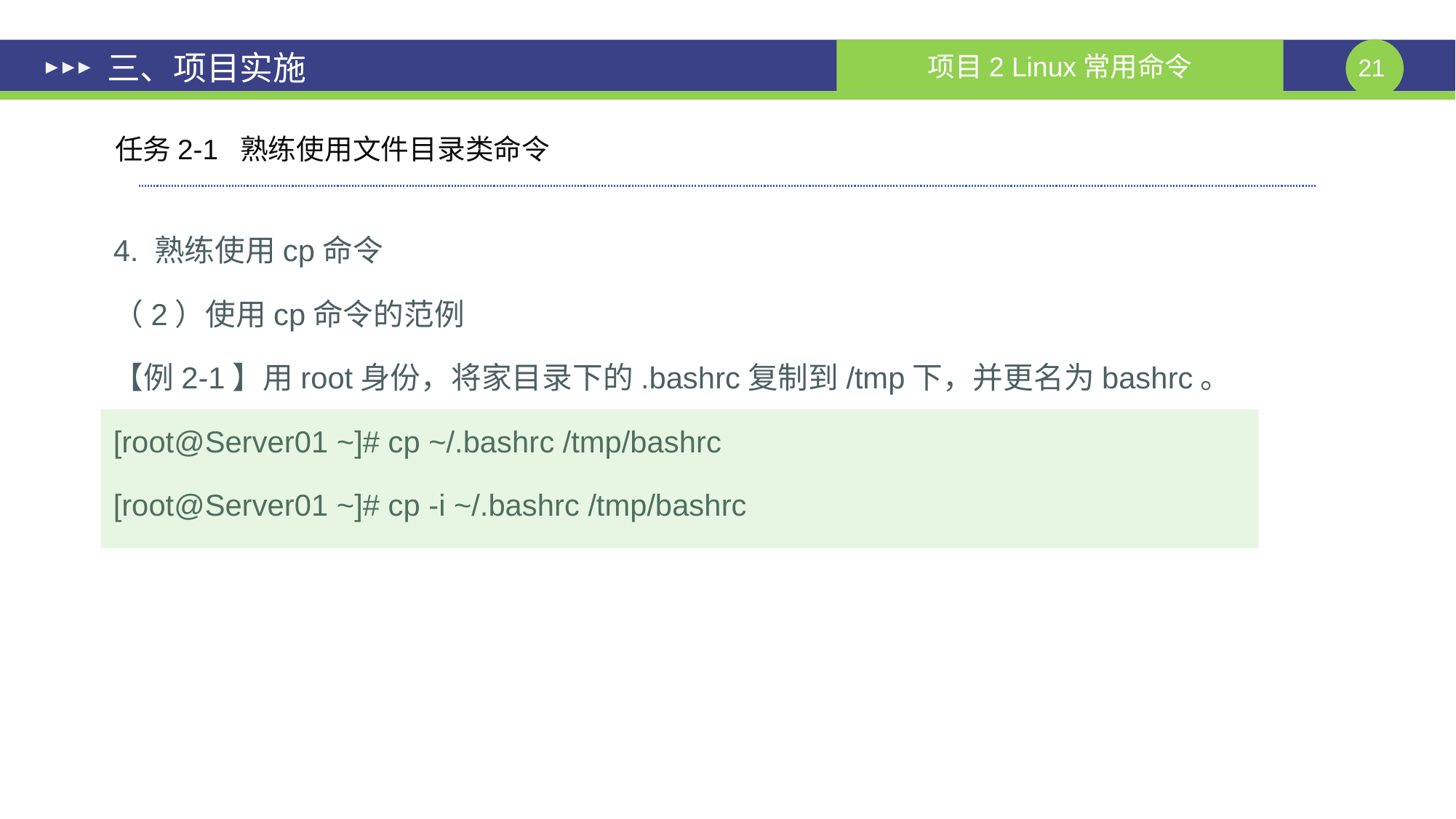

# 三、项目实施
任务2-1  熟练使用文件目录类命令

4. 熟练使用cp命令
（2）使用cp命令的范例
【例2-1】用root身份，将家目录下的.bashrc复制到/tmp下，并更名为bashrc。
[root@Server01 ~]# cp ~/.bashrc /tmp/bashrc
[root@Server01 ~]# cp -i ~/.bashrc /tmp/bashrc